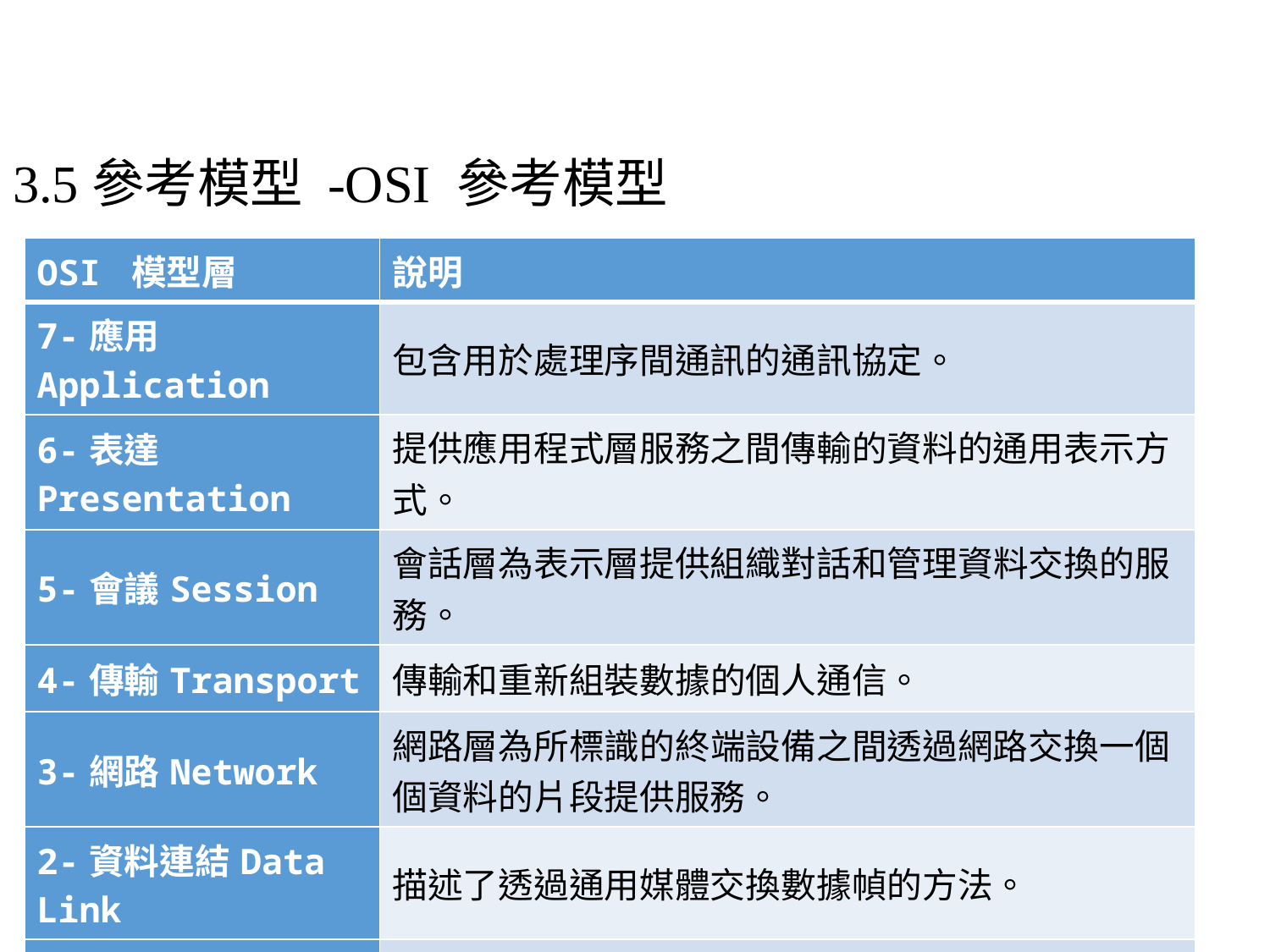

# 3.5參考模型 -OSI 參考模型
| OSI 模型層 | 說明 |
| --- | --- |
| 7-應用Application | 包含用於處理序間通訊的通訊協定。 |
| 6-表達Presentation | 提供應用程式層服務之間傳輸的資料的通用表示方式。 |
| 5-會議Session | 會話層為表示層提供組織對話和管理資料交換的服務。 |
| 4-傳輸Transport | 傳輸和重新組裝數據的個人通信。 |
| 3-網路Network | 網路層為所標識的終端設備之間透過網路交換一個個資料的片段提供服務。 |
| 2-資料連結Data Link | 描述了透過通用媒體交換數據幀的方法。 |
| 1-實體Physical | 說明啟動、維護和取消啟用實體連線的方法。 |